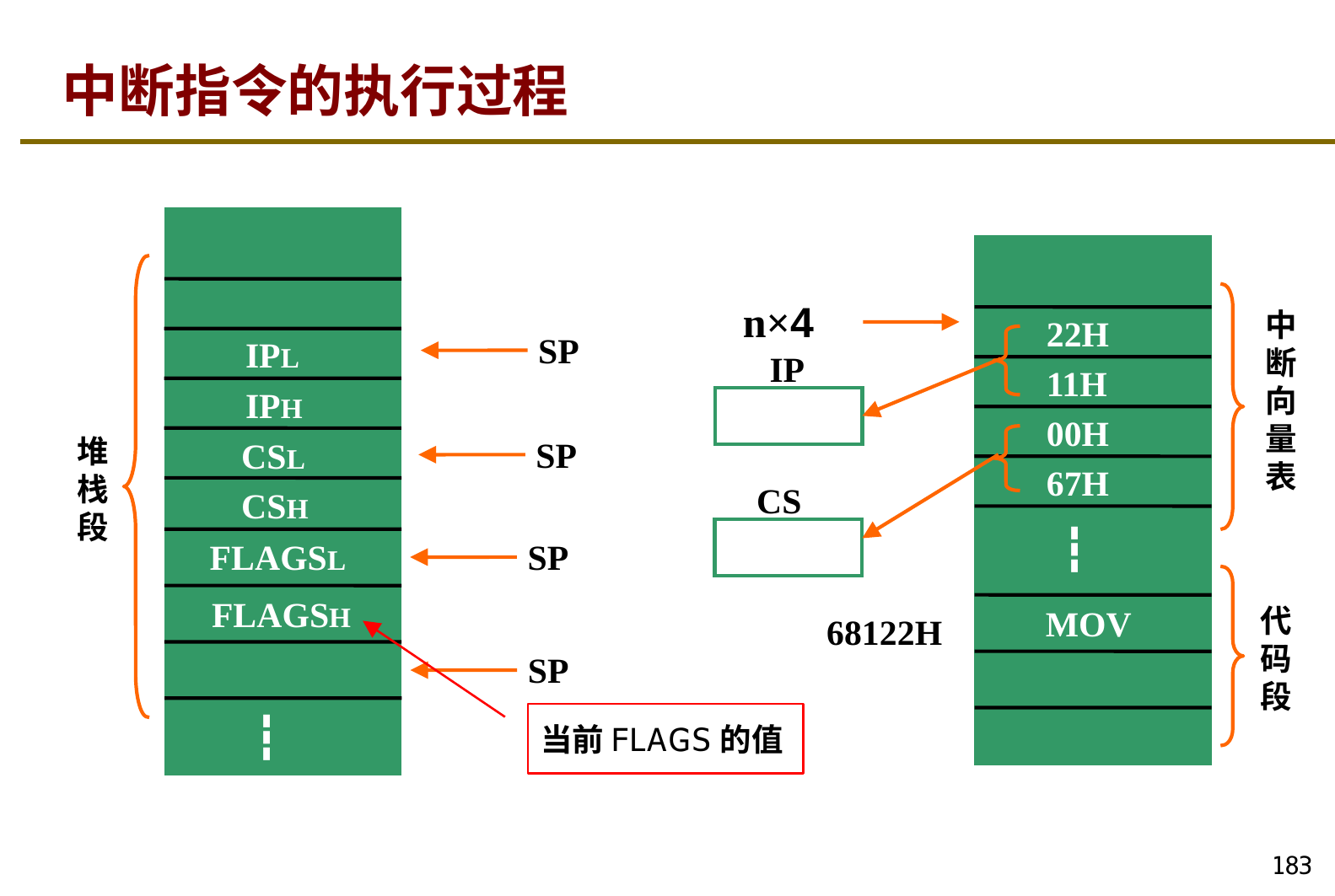

# 中断指令的执行过程

n×4

中断向量表
22H

SP

IPL

IP

11H

IPH

00H

堆栈段

SP
CSL

67H

CS
CSH

┇

FLAGSL
SP

FLAGSH
代码段

MOV
68122H

SP

当前FLAGS的值
┇

183